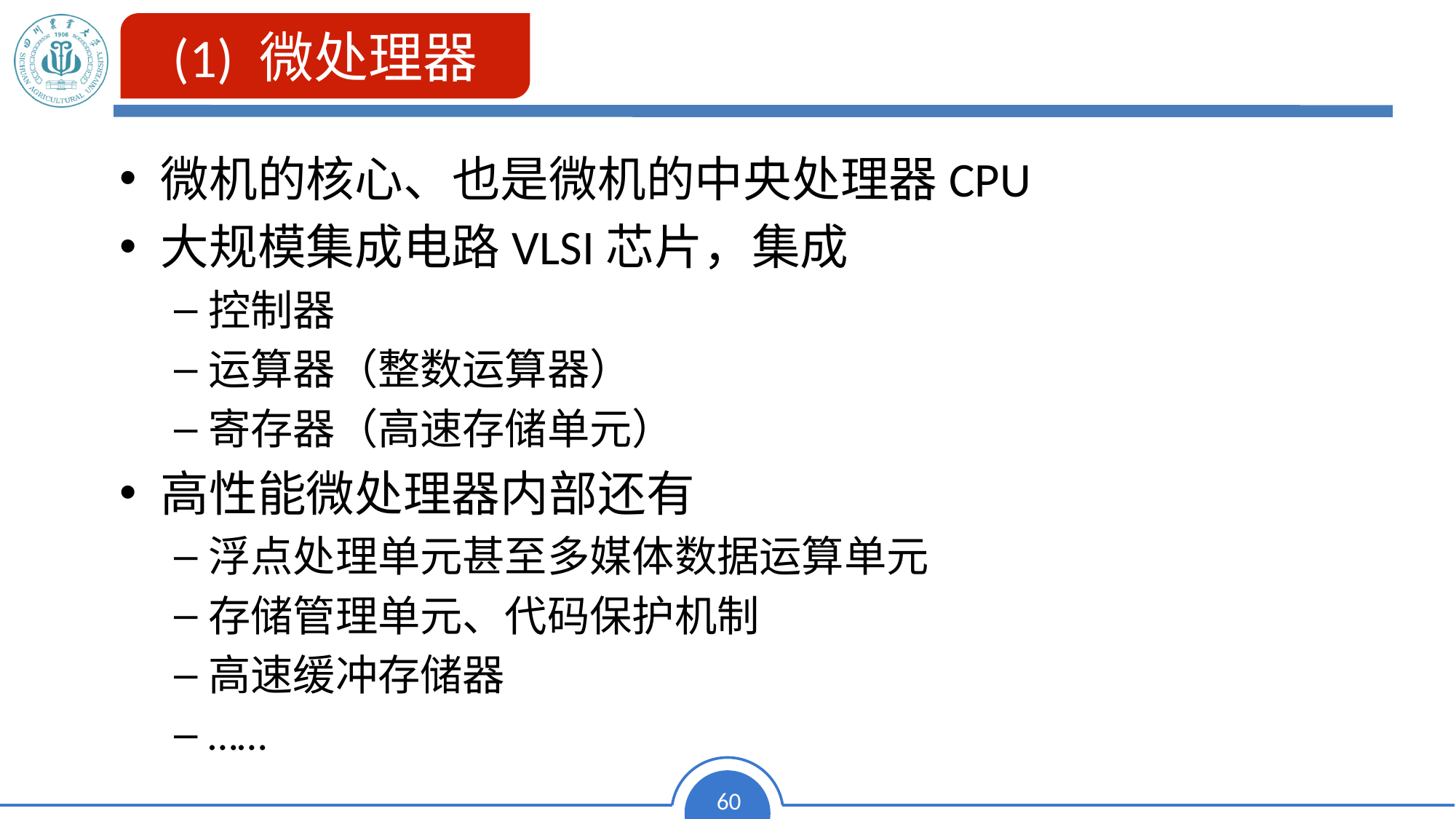

(1) 微处理器
微机的核心、也是微机的中央处理器CPU
大规模集成电路VLSI芯片，集成
控制器
运算器（整数运算器）
寄存器（高速存储单元）
高性能微处理器内部还有
浮点处理单元甚至多媒体数据运算单元
存储管理单元、代码保护机制
高速缓冲存储器
……